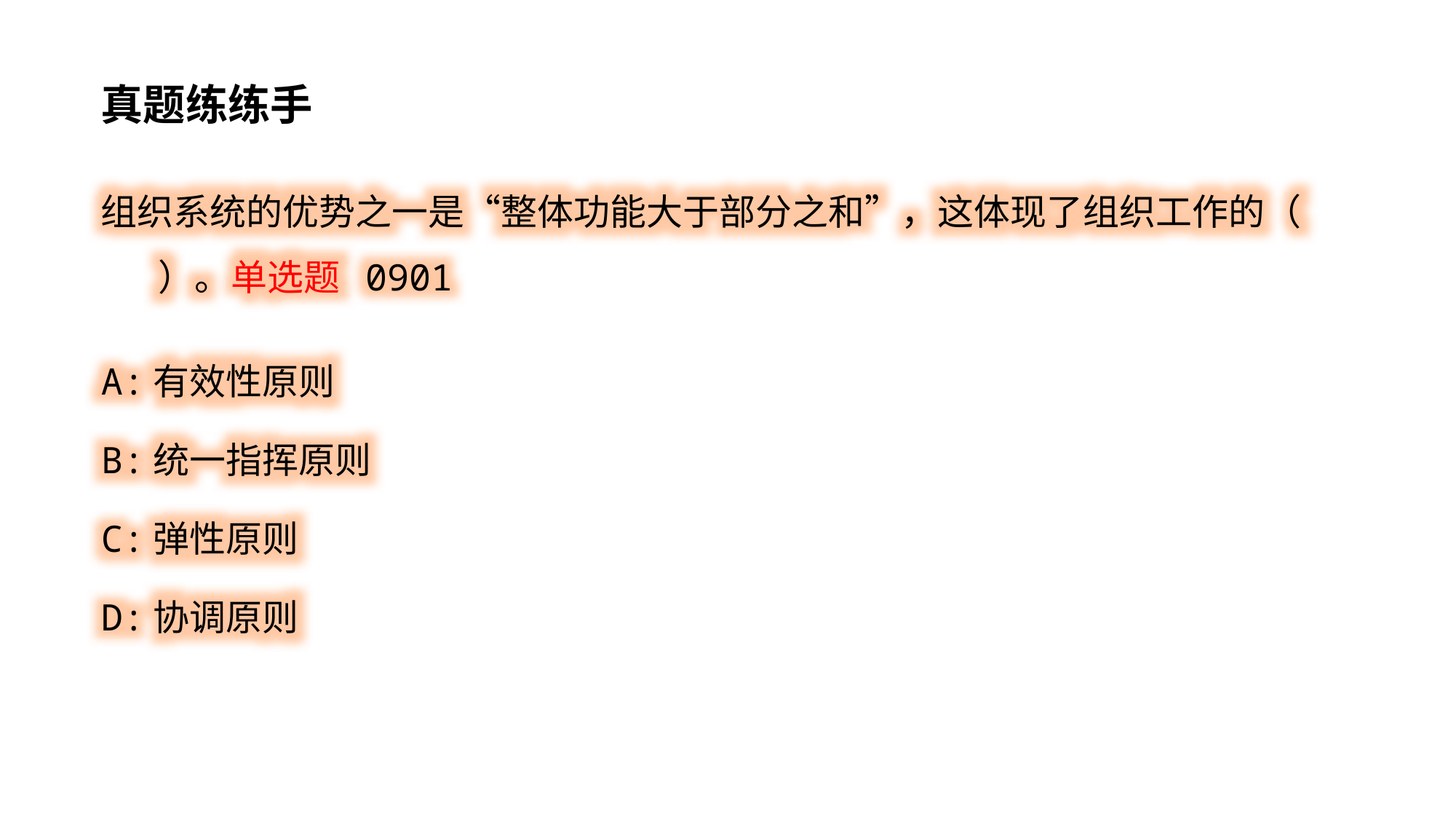

真题练练手
组织系统的优势之一是“整体功能大于部分之和”，这体现了组织工作的（          ）。单选题  0901

A:有效性原则

B:统一指挥原则
C:弹性原则

D:协调原则